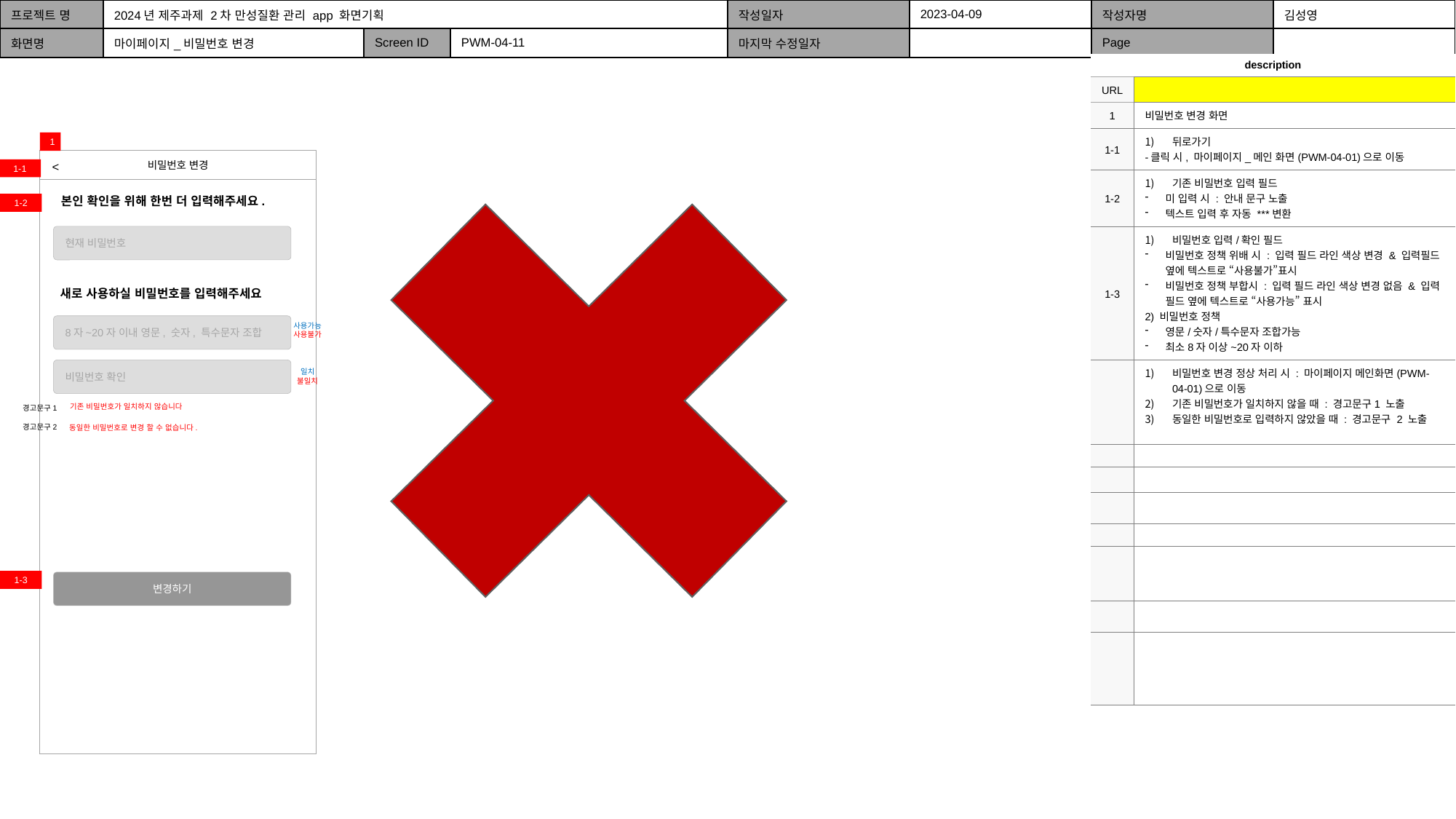

| 프로젝트 명 | 2024년 제주과제 2차 만성질환 관리 app 화면기획 |  |  | 작성일자 | 2023-04-09 | 작성자명 | 김성영 |
| --- | --- | --- | --- | --- | --- | --- | --- |
| 화면명 | 마이페이지\_비밀번호 변경 | Screen ID | PWM-04-11 | 마지막 수정일자 |  | Page |  |
| description |  |
| --- | --- |
| URL |  |
| 1 | 비밀번호 변경 화면 |
| 1-1 | 뒤로가기 -클릭 시, 마이페이지\_메인 화면(PWM-04-01)으로 이동 |
| 1-2 | 기존 비밀번호 입력 필드 미 입력 시 : 안내 문구 노출 텍스트 입력 후 자동 \*\*\*변환 |
| 1-3 | 비밀번호 입력/확인 필드 비밀번호 정책 위배 시 : 입력 필드 라인 색상 변경 & 입력필드 옆에 텍스트로 “사용불가”표시 비밀번호 정책 부합시 : 입력 필드 라인 색상 변경 없음 & 입력 필드 옆에 텍스트로 “사용가능” 표시 2) 비밀번호 정책 영문/숫자/특수문자 조합가능 최소8자 이상~20자 이하 |
|  | 비밀번호 변경 정상 처리 시 : 마이페이지 메인화면(PWM-04-01)으로 이동 기존 비밀번호가 일치하지 않을 때 : 경고문구1 노출 동일한 비밀번호로 입력하지 않았을 때 : 경고문구 2 노출 |
|  |  |
|  |  |
|  |  |
|  |  |
|  |  |
|  |  |
|  |  |

1

비밀번호 변경
<
1-1
본인 확인을 위해 한번 더 입력해주세요.
1-2
현재 비밀번호
새로 사용하실 비밀번호를 입력해주세요
사용가능
사용불가
8자~20자 이내 영문, 숫자, 특수문자 조합
비밀번호 확인
일치
불일치
기존 비밀번호가 일치하지 않습니다
경고문구1
경고문구2
동일한 비밀번호로 변경 할 수 없습니다.
1-3
변경하기